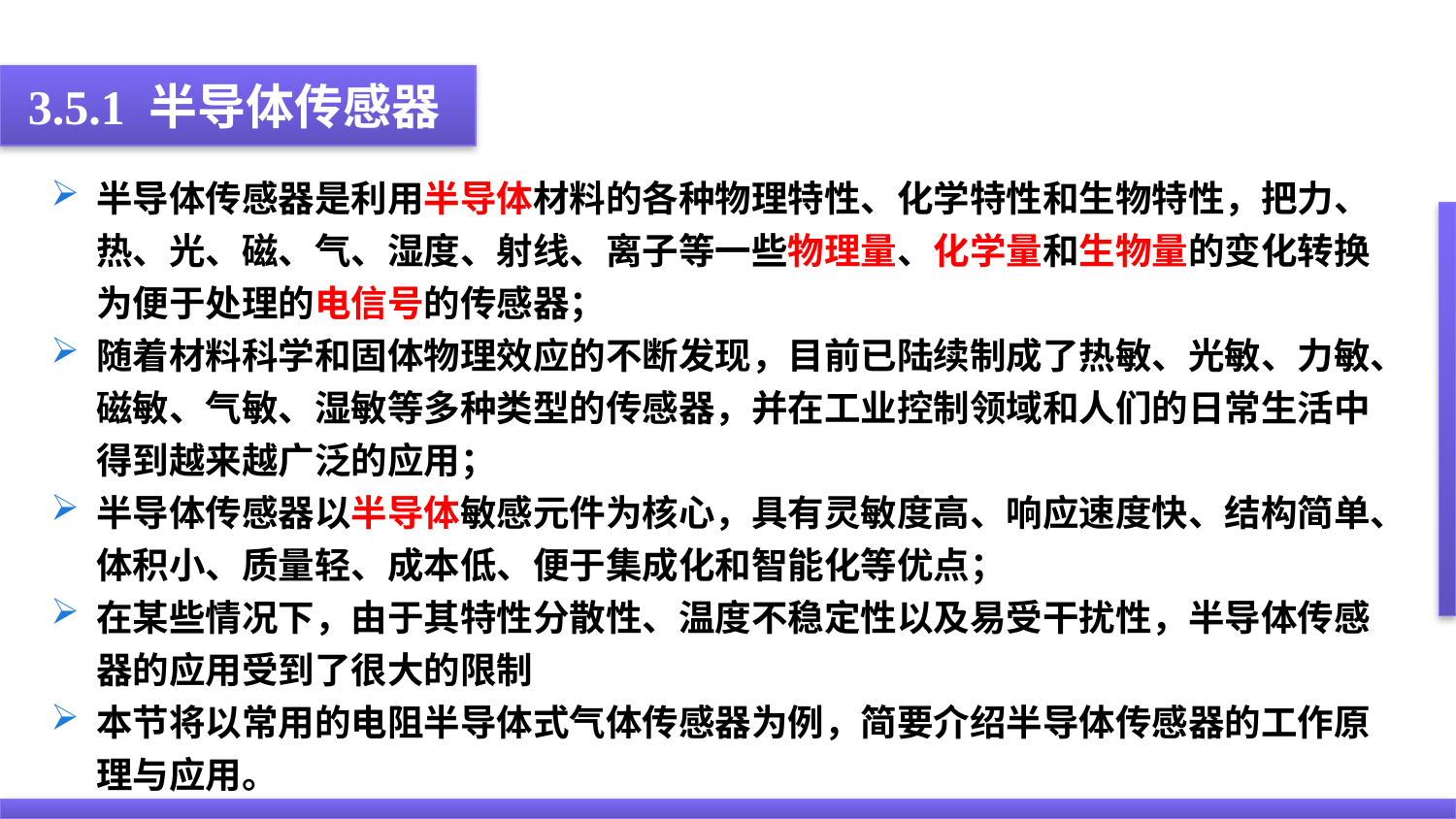

3.5.1 半导体传感器
半导体传感器是利用半导体材料的各种物理特性、化学特性和生物特性，把力、热、光、磁、气、湿度、射线、离子等一些物理量、化学量和生物量的变化转换为便于处理的电信号的传感器；
随着材料科学和固体物理效应的不断发现，目前已陆续制成了热敏、光敏、力敏、磁敏、气敏、湿敏等多种类型的传感器，并在工业控制领域和人们的日常生活中得到越来越广泛的应用；
半导体传感器以半导体敏感元件为核心，具有灵敏度高、响应速度快、结构简单、体积小、质量轻、成本低、便于集成化和智能化等优点；
在某些情况下，由于其特性分散性、温度不稳定性以及易受干扰性，半导体传感器的应用受到了很大的限制
本节将以常用的电阻半导体式气体传感器为例，简要介绍半导体传感器的工作原理与应用。